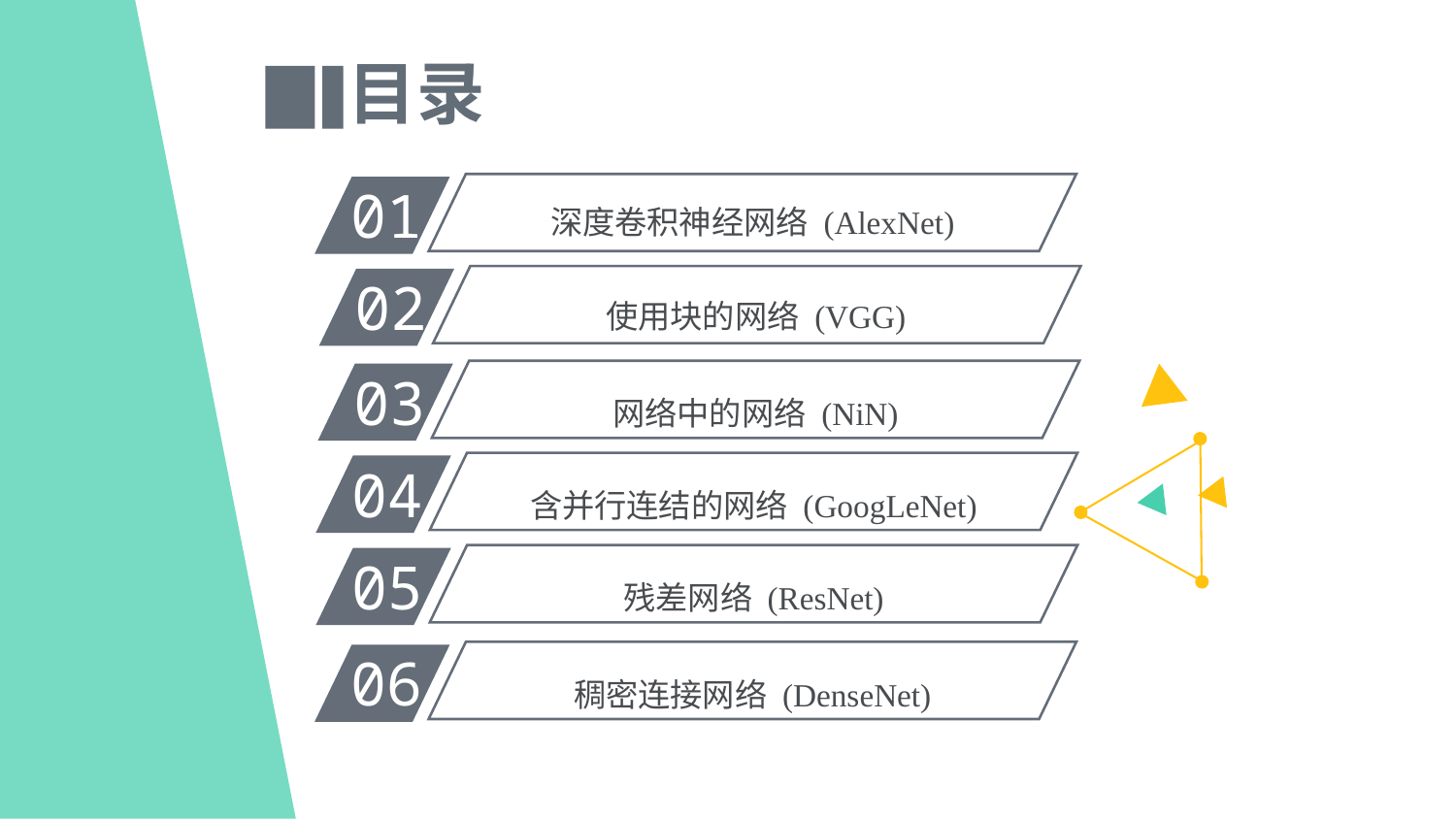

目录

01

深度卷积神经网络 (AlexNet)

02

使用块的网络 (VGG)
03

网络中的网络 (NiN)

04

含并行连结的网络 (GoogLeNet)
05

残差网络 (ResNet)
06

稠密连接网络 (DenseNet)